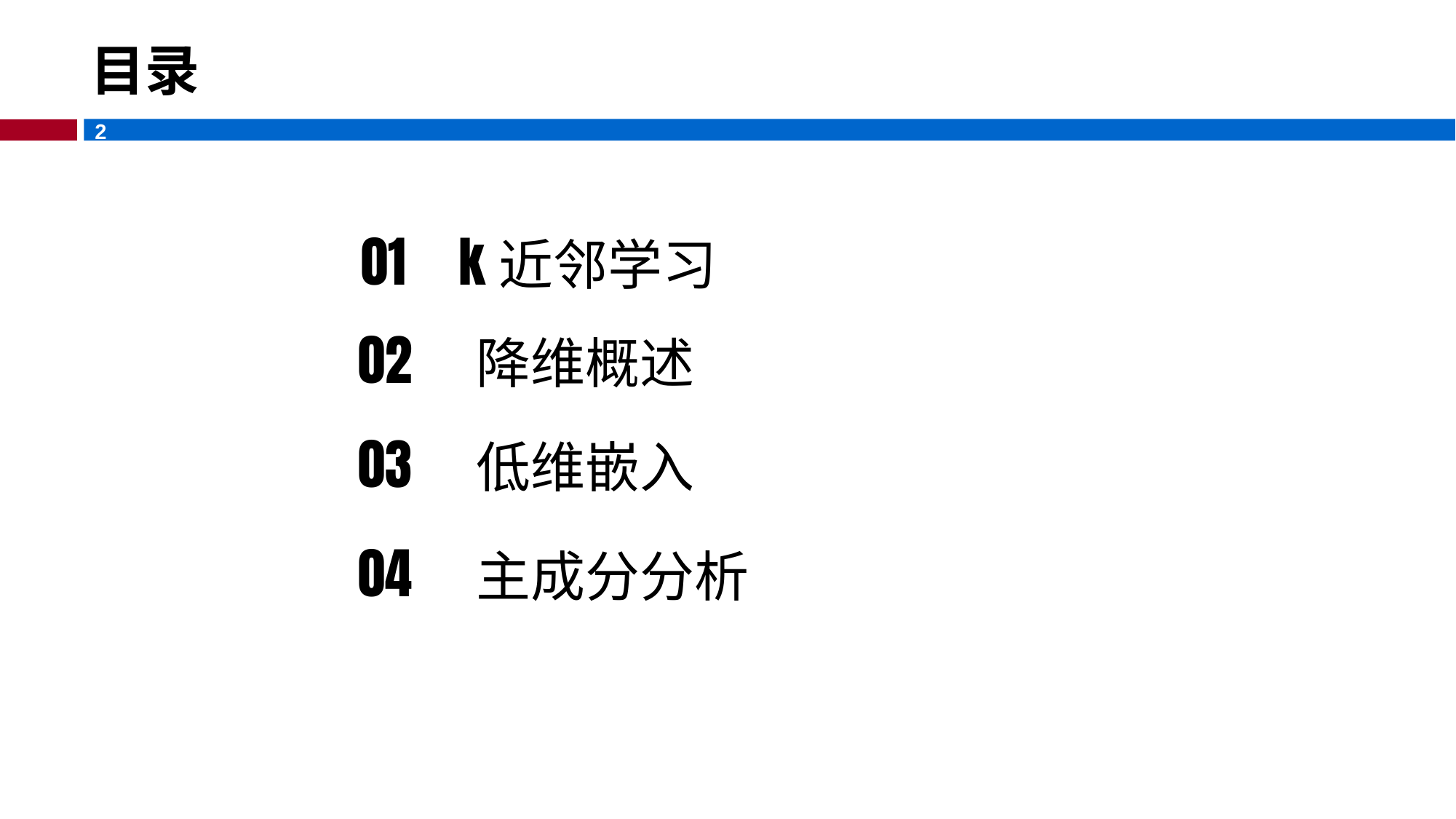

# 目录
01    k近邻学习
02    降维概述
03    低维嵌入
04    主成分分析